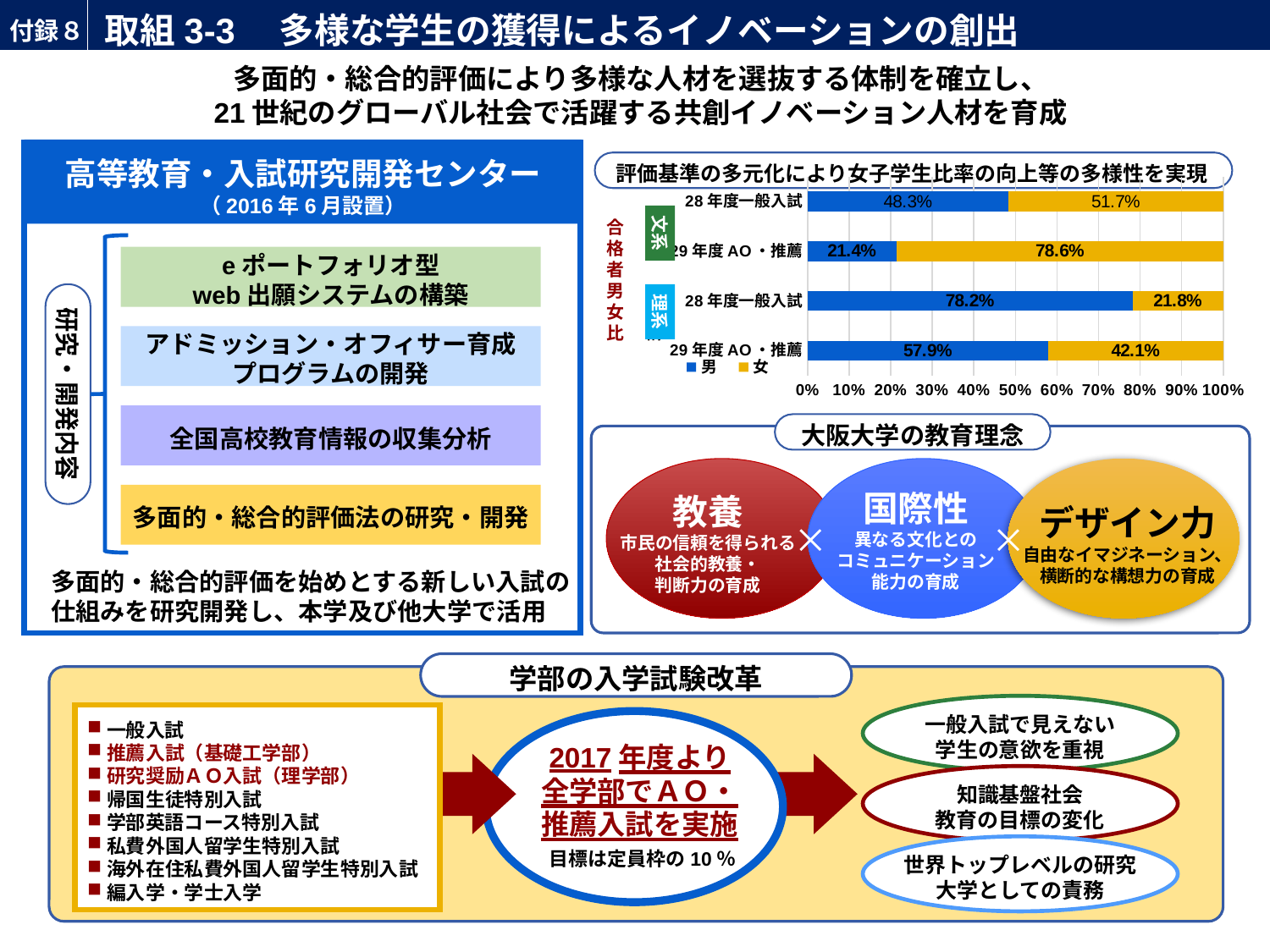

付録８

# 取組3-3　多様な学生の獲得によるイノベーションの創出
多面的・総合的評価により多様な人材を選抜する体制を確立し、
21世紀のグローバル社会で活躍する共創イノベーション人材を育成
高等教育・入試研究開発センター
（2016年6月設置）

評価基準の多元化により女子学生比率の向上等の多様性を実現

### Chart

| Category | 男 | 女 |
|---|---|---|
| 29年度AO・推薦 | 0.5789473684210527 | 0.42105263157894735 |
| 28年度一般入試 | 0.7816901408450704 | 0.21830985915492956 |
| 29年度AO・推薦 | 0.21428571428571427 | 0.7857142857142857 |
| 28年度一般入試 | 0.48349381017881704 | 0.5165061898211829 |
合
格
者
男
女
比
文系

eポートフォリオ型
web出願システムの構築
研究・開発内容

理系
アドミッション・オフィサー育成
プログラムの開発
全国高校教育情報の収集分析
大阪大学の教育理念

多面的・総合的評価法の研究・開発
国際性
異なる文化との
コミュニケーション
能力の育成
教養
市民の信頼を得られる
社会的教養・
判断力の育成
デザイン力
自由なイマジネーション、横断的な構想力の育成

多面的・総合的評価を始めとする新しい入試の仕組みを研究開発し、本学及び他大学で活用
学部の入学試験改革

一般入試で見えない
学生の意欲を重視
一般入試
推薦入試（基礎工学部）
研究奨励ＡＯ入試（理学部）
帰国生徒特別入試
学部英語コース特別入試
私費外国人留学生特別入試
海外在住私費外国人留学生特別入試
編入学・学士入学

2017年度より
全学部でＡＯ・
推薦入試を実施
目標は定員枠の10％
知識基盤社会
教育の目標の変化
世界トップレベルの研究
大学としての責務